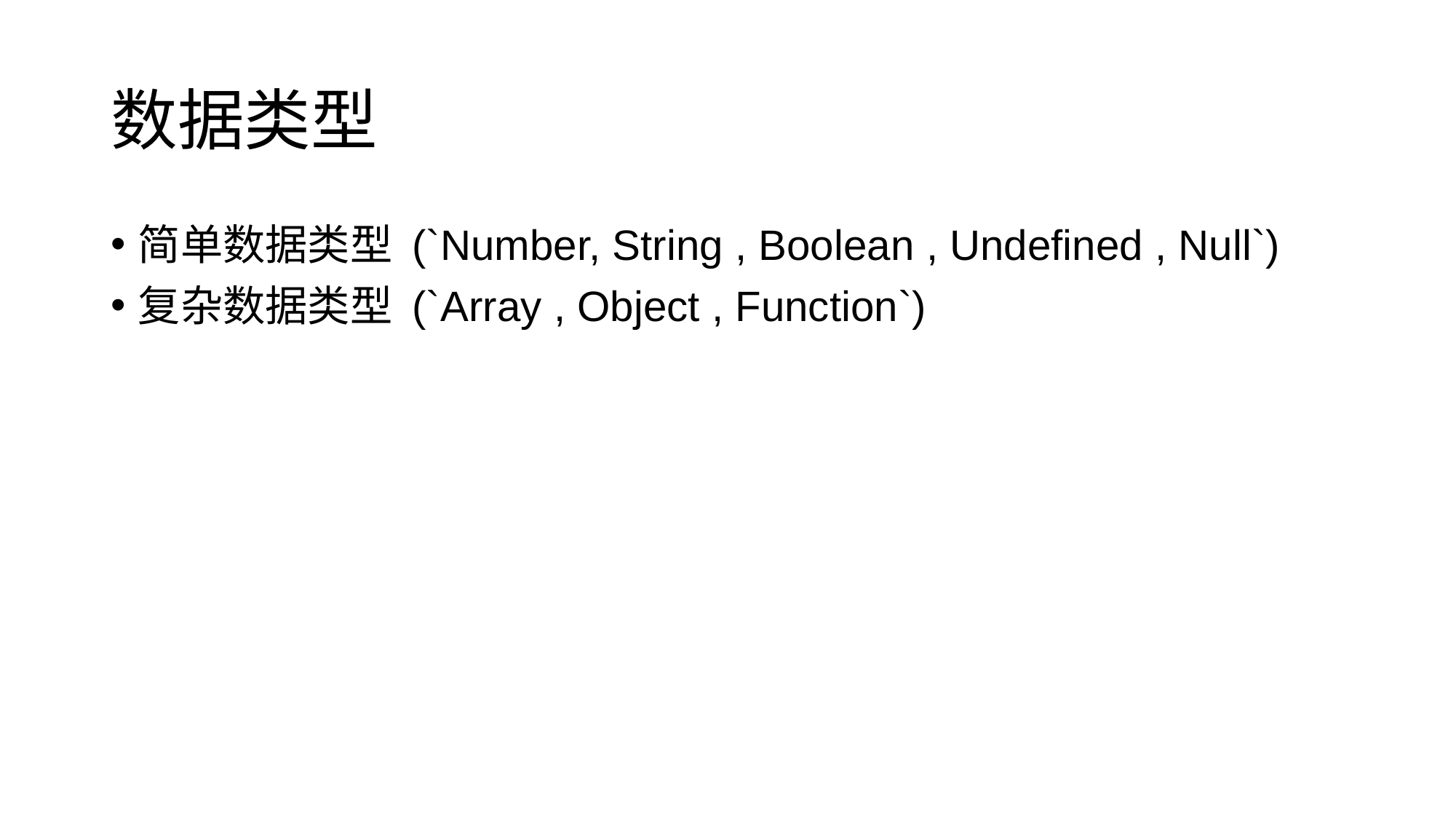

# 数据类型
简单数据类型 (`Number, String , Boolean , Undefined , Null`)
复杂数据类型 (`Array , Object , Function`)